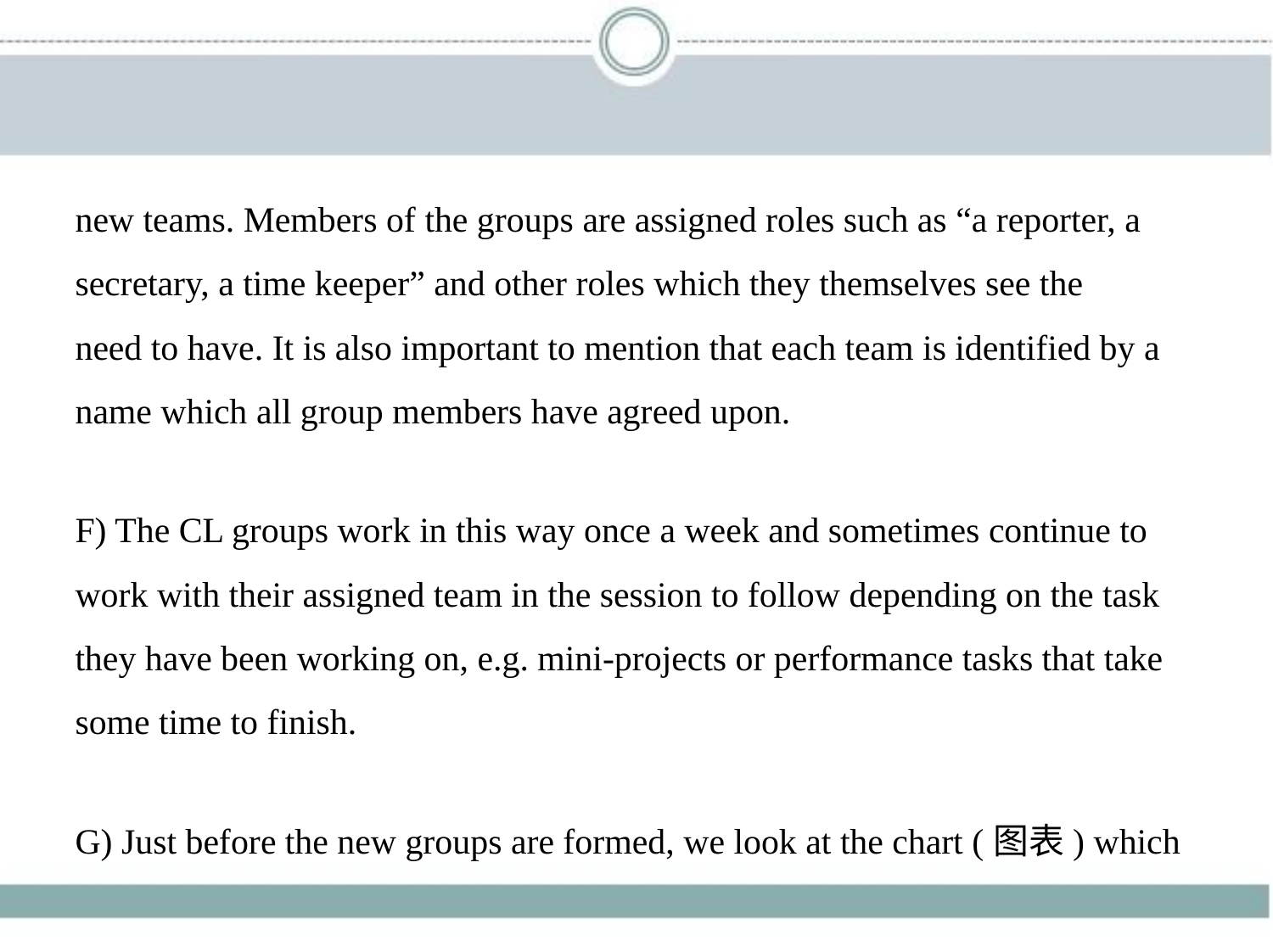

new teams. Members of the groups are assigned roles such as “a reporter, a
secretary, a time keeper” and other roles which they themselves see the
need to have. It is also important to mention that each team is identified by a
name which all group members have agreed upon.
F) The CL groups work in this way once a week and sometimes continue to
work with their assigned team in the session to follow depending on the task
they have been working on, e.g. mini-projects or performance tasks that take
some time to finish.
G) Just before the new groups are formed, we look at the chart (图表) which